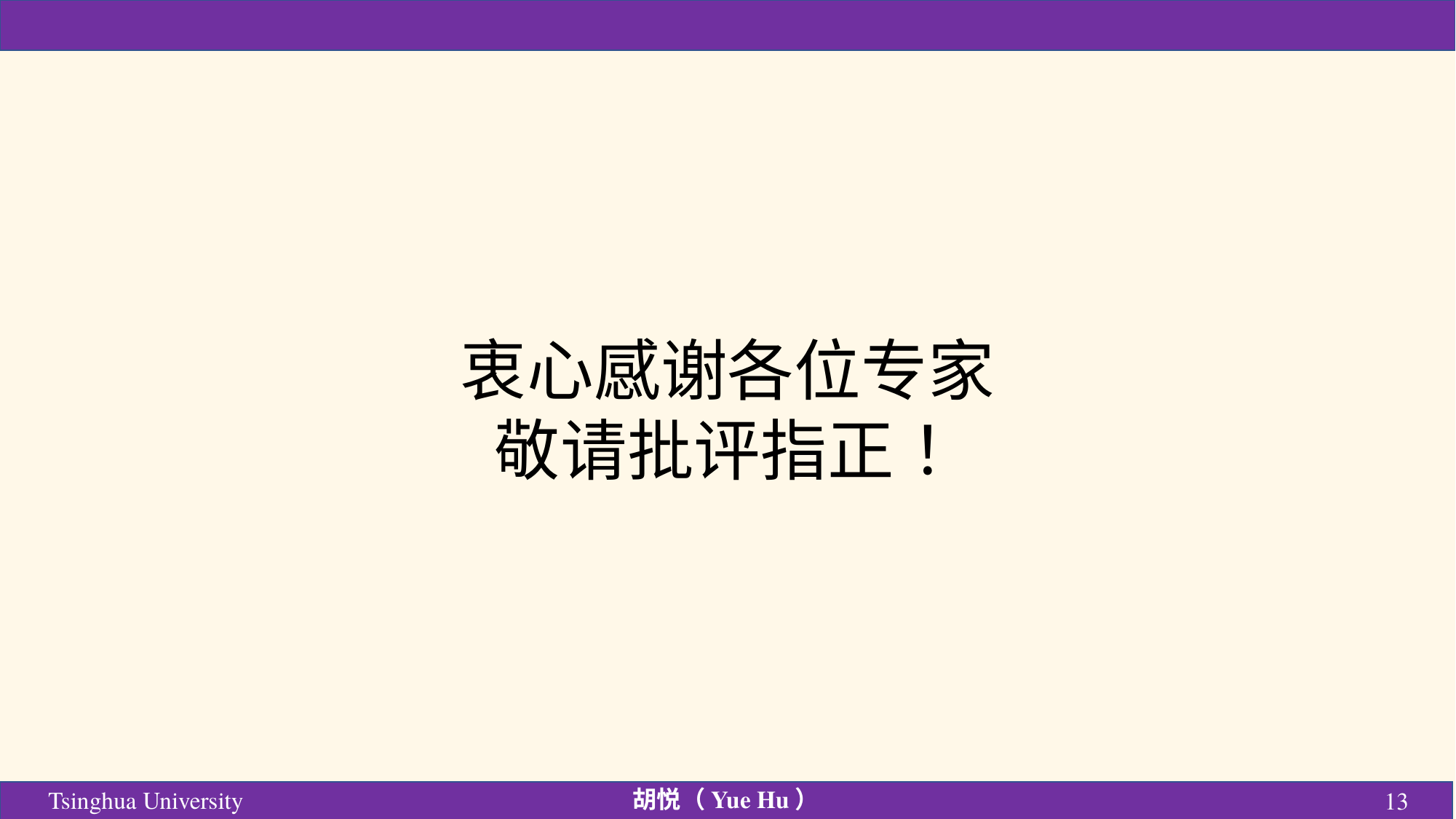

衷心感谢各位专家
敬请批评指正！
胡悦（Yue Hu）
Tsinghua University
13